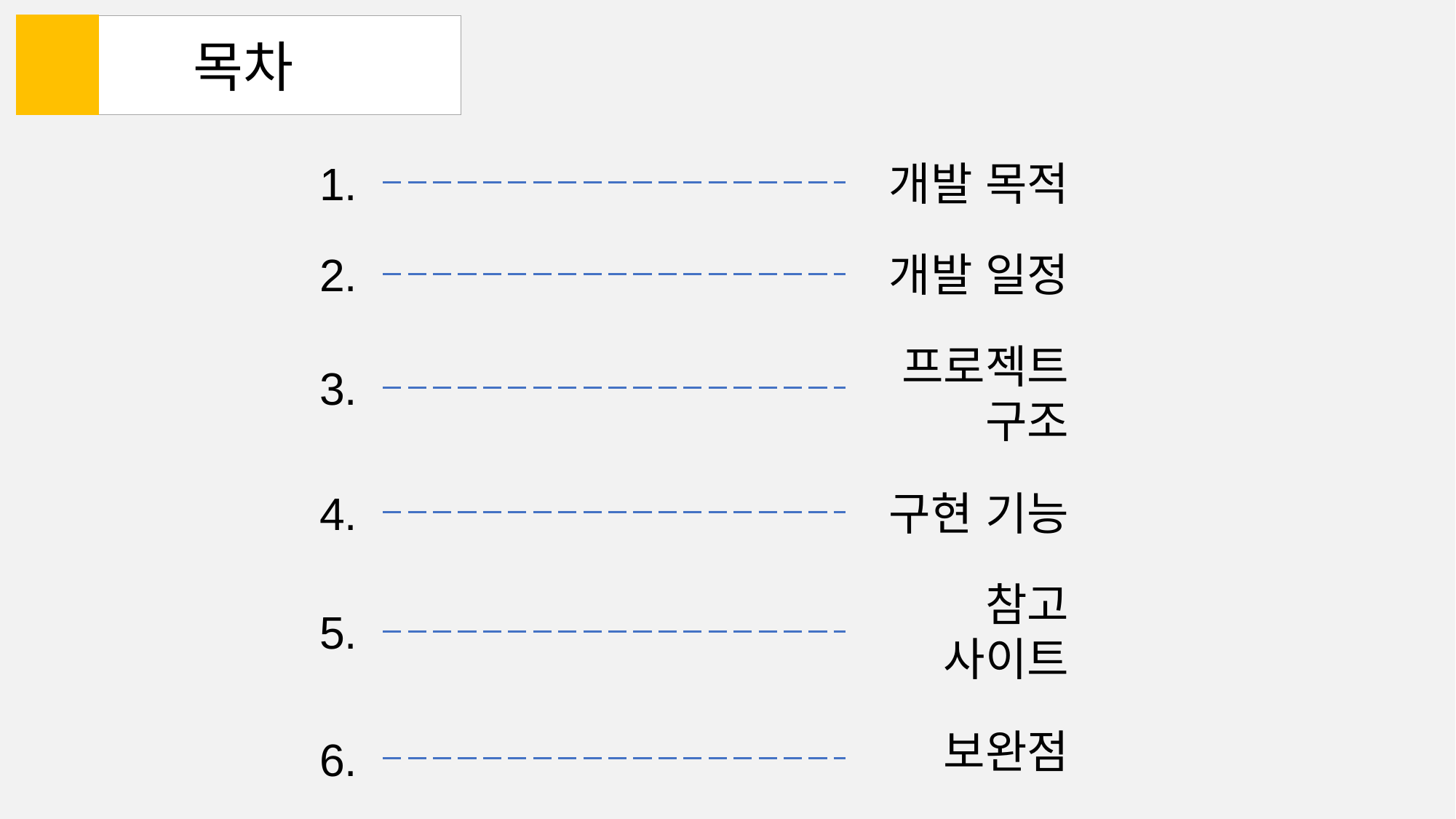

목차
1.
개발 목적
2.
개발 일정
프로젝트 구조
3.
4.
구현 기능
참고
사이트
5.
보완점
6.